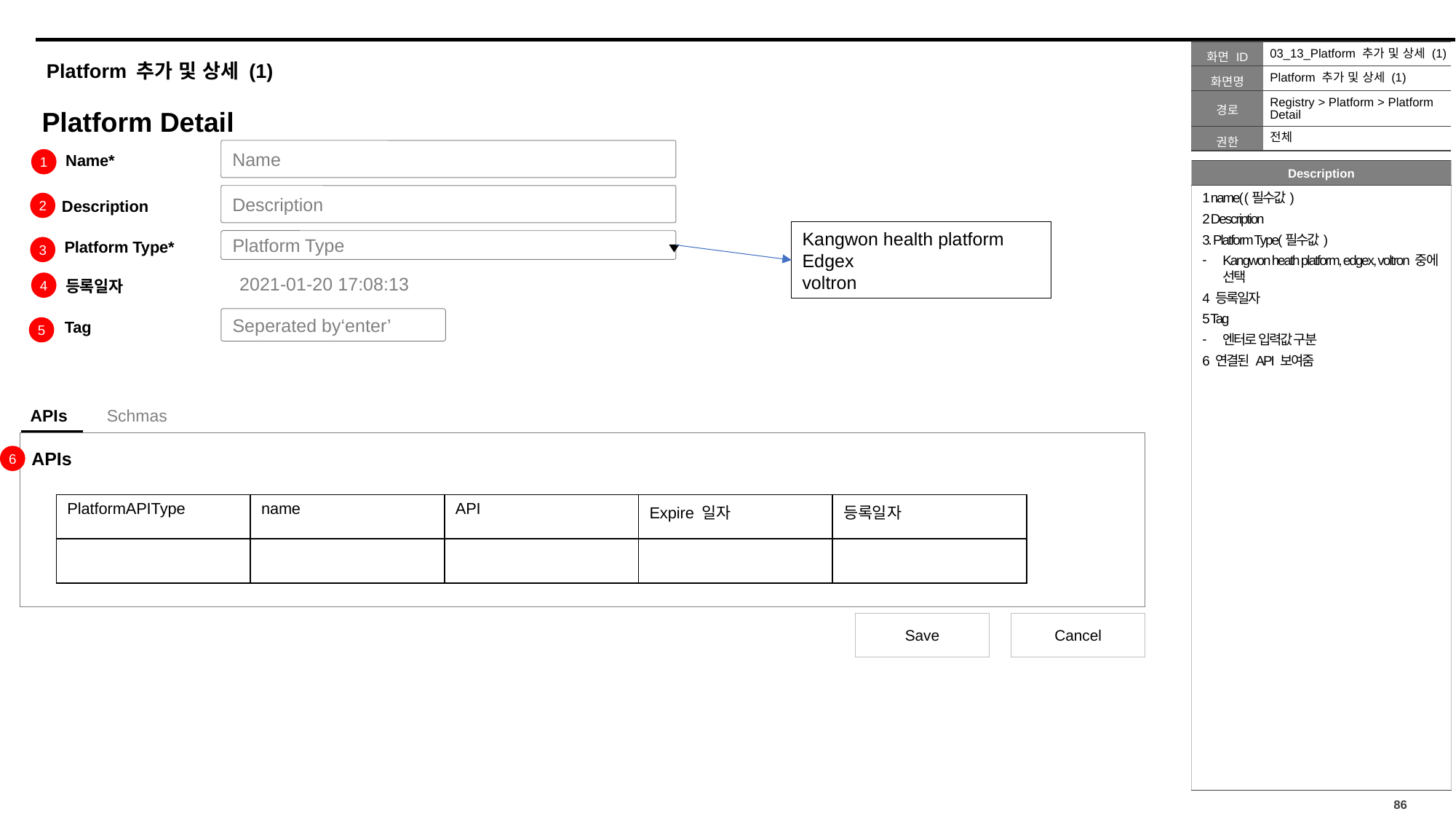

03_13_Platform 추가 및 상세 (1)
# Platform 추가 및 상세 (1)
Platform 추가 및 상세 (1)
Registry > Platform > Platform Detail
Platform Detail
전체

Name
Name*
1
1 name( (필수값)
2 Description
3. Platform Type(필수값)
Kangwon heath platform, edgex, voltron 중에 선택
4 등록일자
5 Tag
엔터로 입력값 구분
6 연결된 API 보여줌
Description
Description
2
Kangwon health platform
Edgex
voltron
Platform Type
Platform Type*
3

2021-01-20 17:08:13
등록일자
4
Seperated by‘enter’
Tag
5
APIs
Schmas

APIs
6
| PlatformAPIType | name | API | Expire 일자 | 등록일자 |
| --- | --- | --- | --- | --- |
|  |  |  |  |  |
Save
Cancel